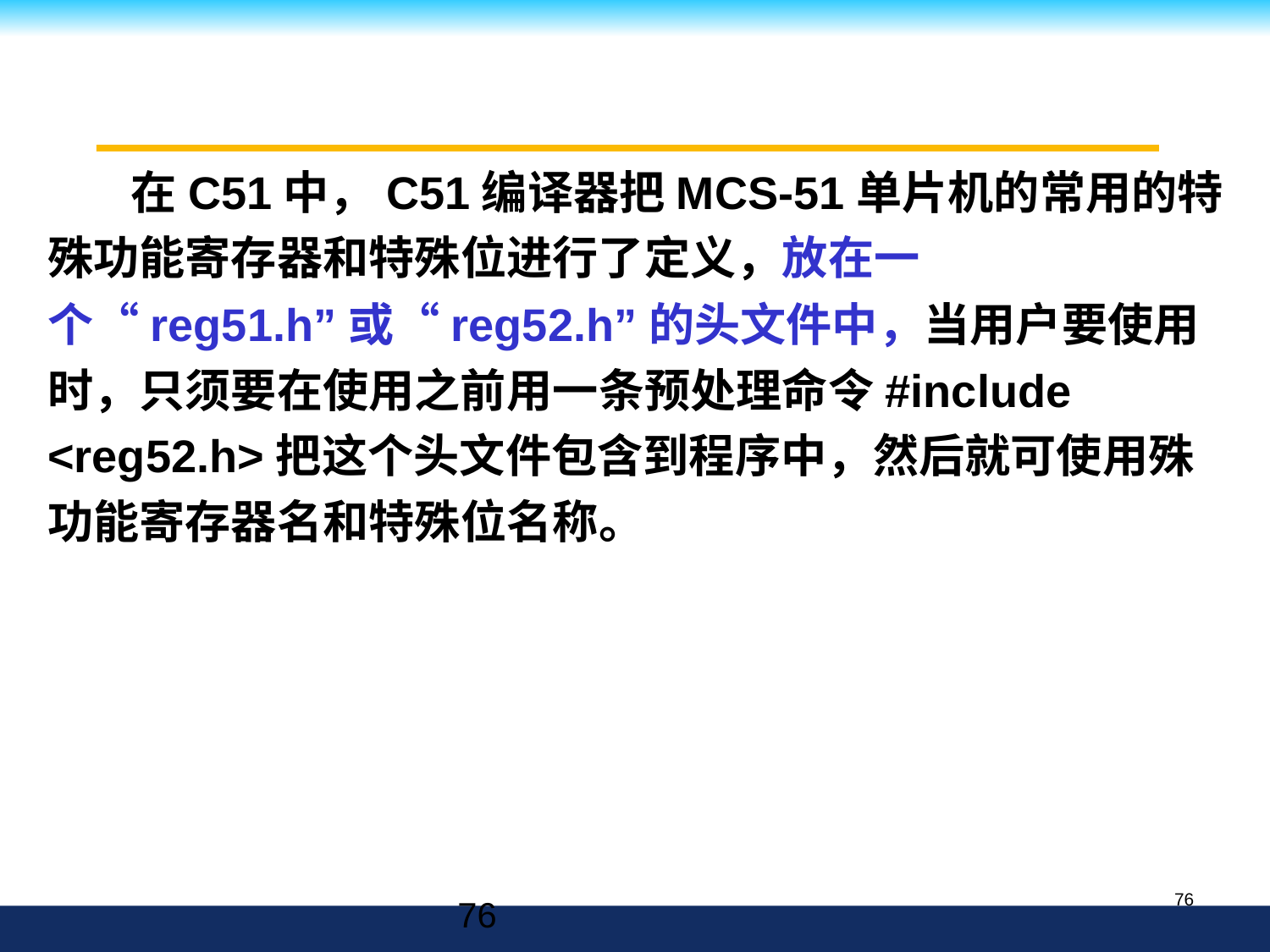

在C51中，C51编译器把MCS-51单片机的常用的特殊功能寄存器和特殊位进行了定义，放在一个“reg51.h”或“reg52.h”的头文件中，当用户要使用时，只须要在使用之前用一条预处理命令#include  <reg52.h>把这个头文件包含到程序中，然后就可使用殊功能寄存器名和特殊位名称。
76
76